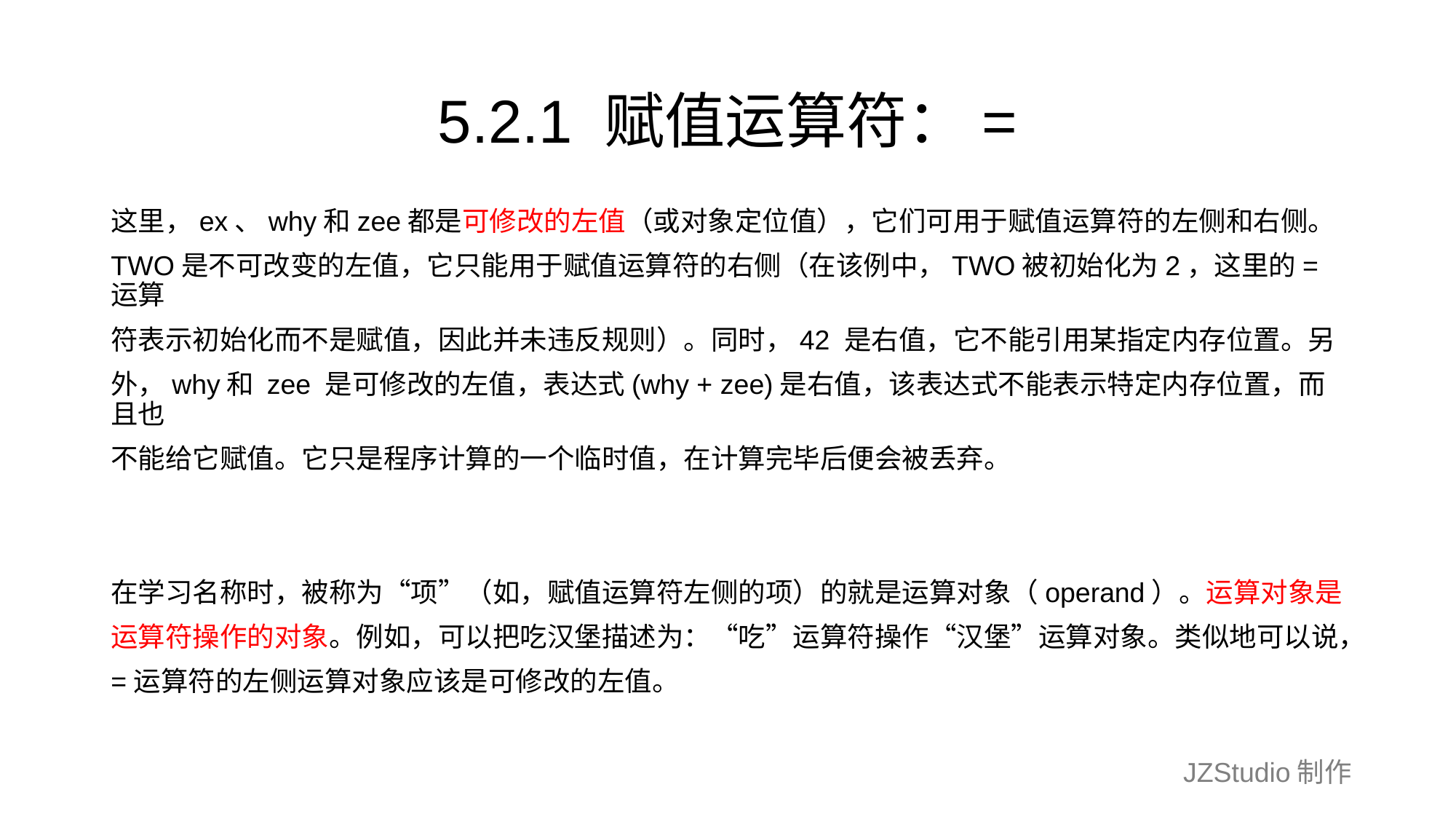

# 5.2.1 赋值运算符：=
这里，ex、why和zee都是可修改的左值（或对象定位值），它们可用于赋值运算符的左侧和右侧。
TWO是不可改变的左值，它只能用于赋值运算符的右侧（在该例中，TWO被初始化为2，这里的=运算
符表示初始化而不是赋值，因此并未违反规则）。同时，42 是右值，它不能引用某指定内存位置。另
外，why和 zee 是可修改的左值，表达式(why + zee)是右值，该表达式不能表示特定内存位置，而且也
不能给它赋值。它只是程序计算的一个临时值，在计算完毕后便会被丢弃。

在学习名称时，被称为“项”（如，赋值运算符左侧的项）的就是运算对象（operand）。运算对象是
运算符操作的对象。例如，可以把吃汉堡描述为：“吃”运算符操作“汉堡”运算对象。类似地可以说，
=运算符的左侧运算对象应该是可修改的左值。